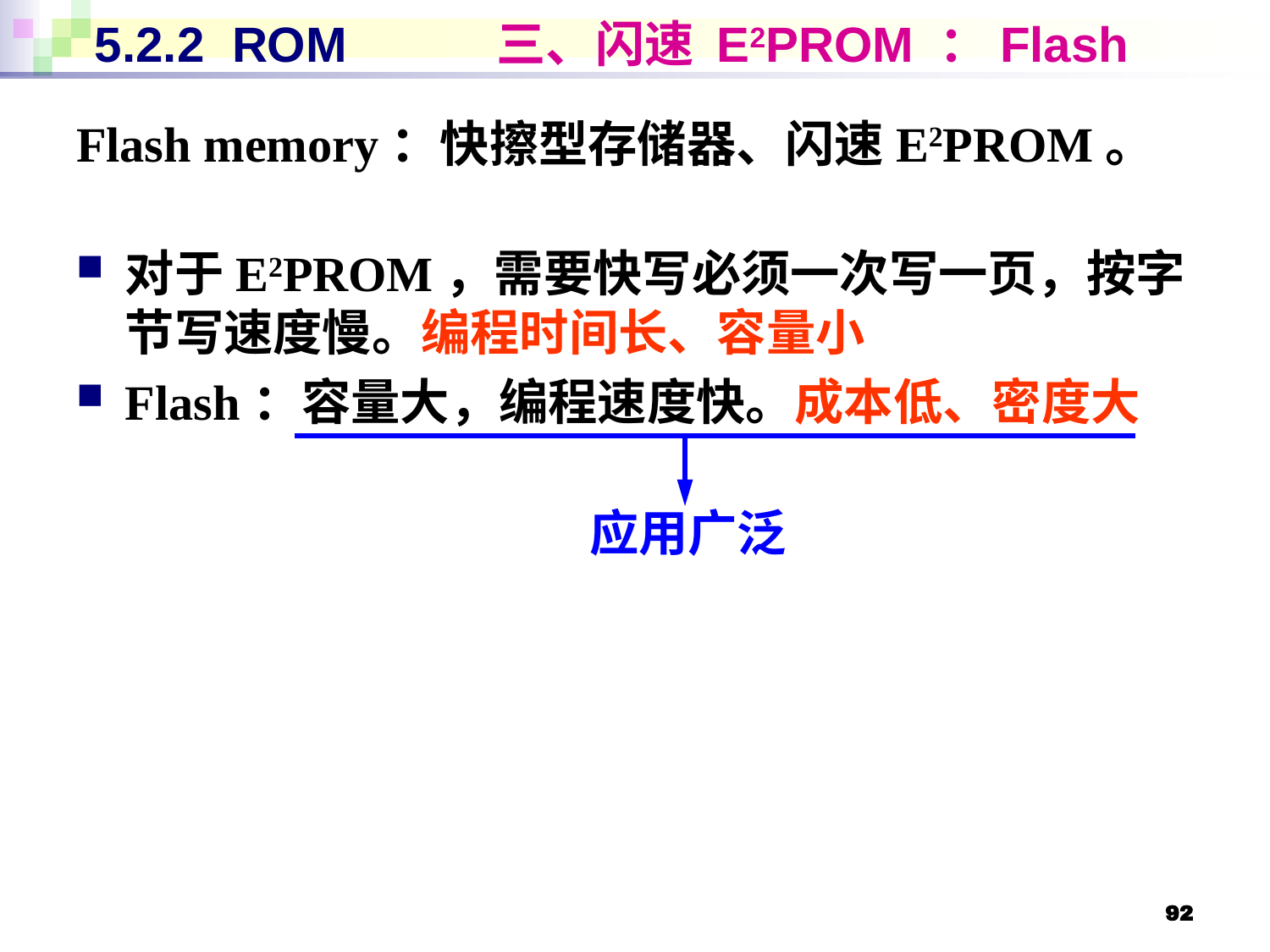

# 5.2.2  ROM          三、闪速 E2PROM ：Flash
Flash memory：快擦型存储器、闪速E2PROM。
对于E2PROM，需要快写必须一次写一页，按字节写速度慢。编程时间长、容量小
Flash：容量大，编程速度快。成本低、密度大
应用广泛
92